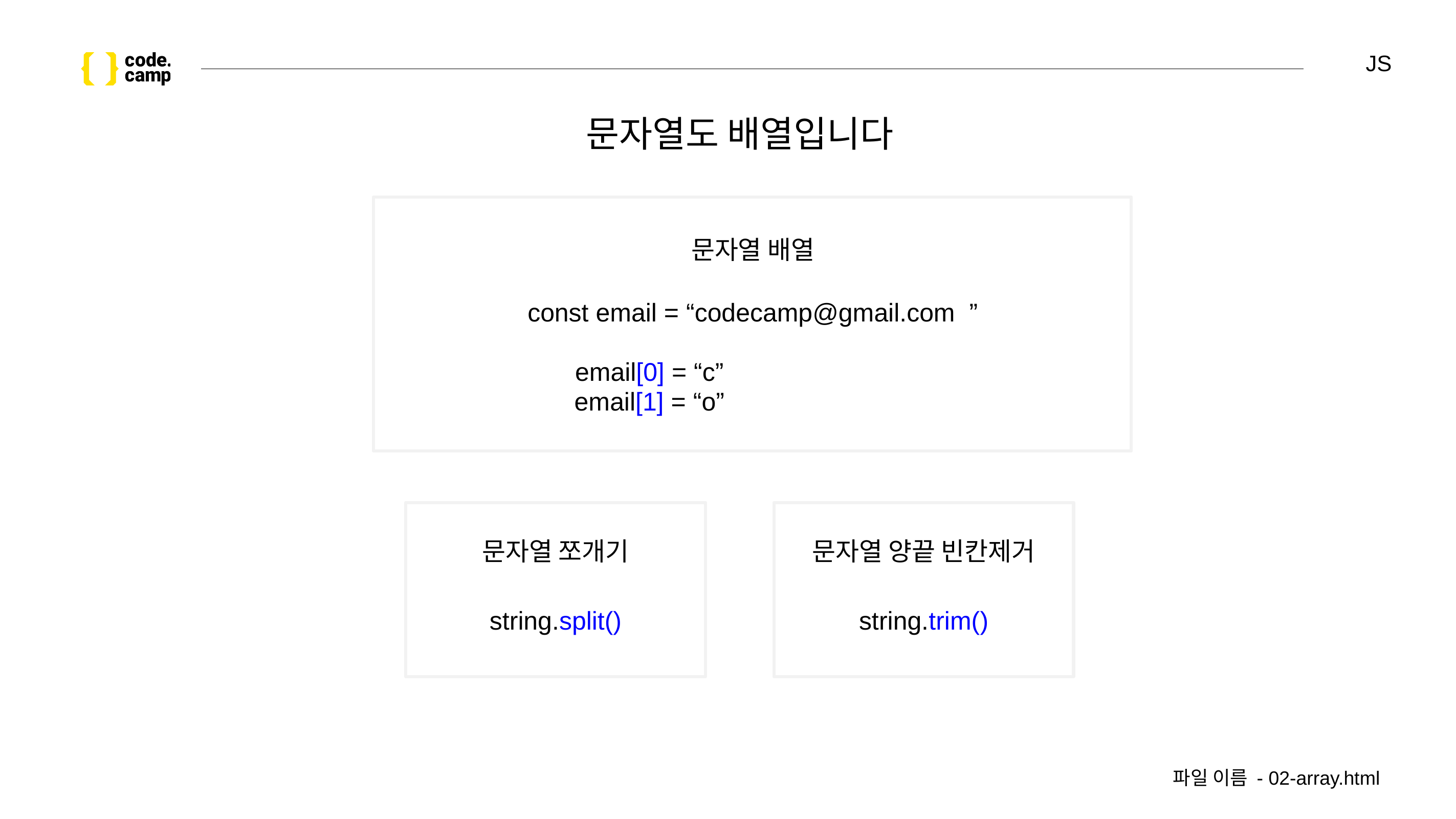

# JS

문자열도 배열입니다

문자열 배열
const email = “codecamp@gmail.com  ”
email[0] = “c”
email[1] = “o”

문자열 쪼개기
문자열 양끝 빈칸제거
string.split()
string.trim()
파일 이름 - 02-array.html